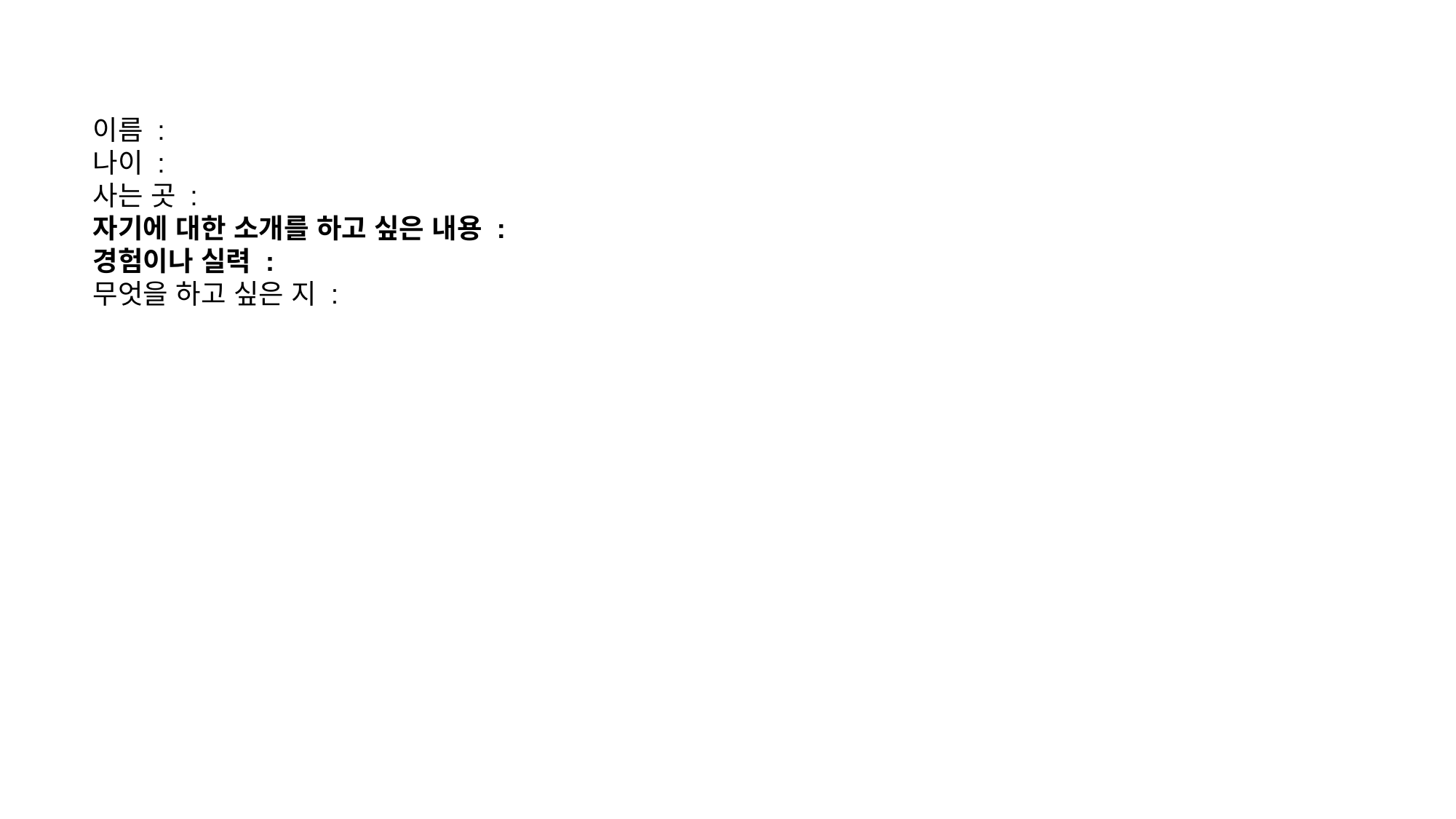

이름 :
나이 :
사는 곳 :
자기에 대한 소개를 하고 싶은 내용 :
경험이나 실력 :
무엇을 하고 싶은 지 :